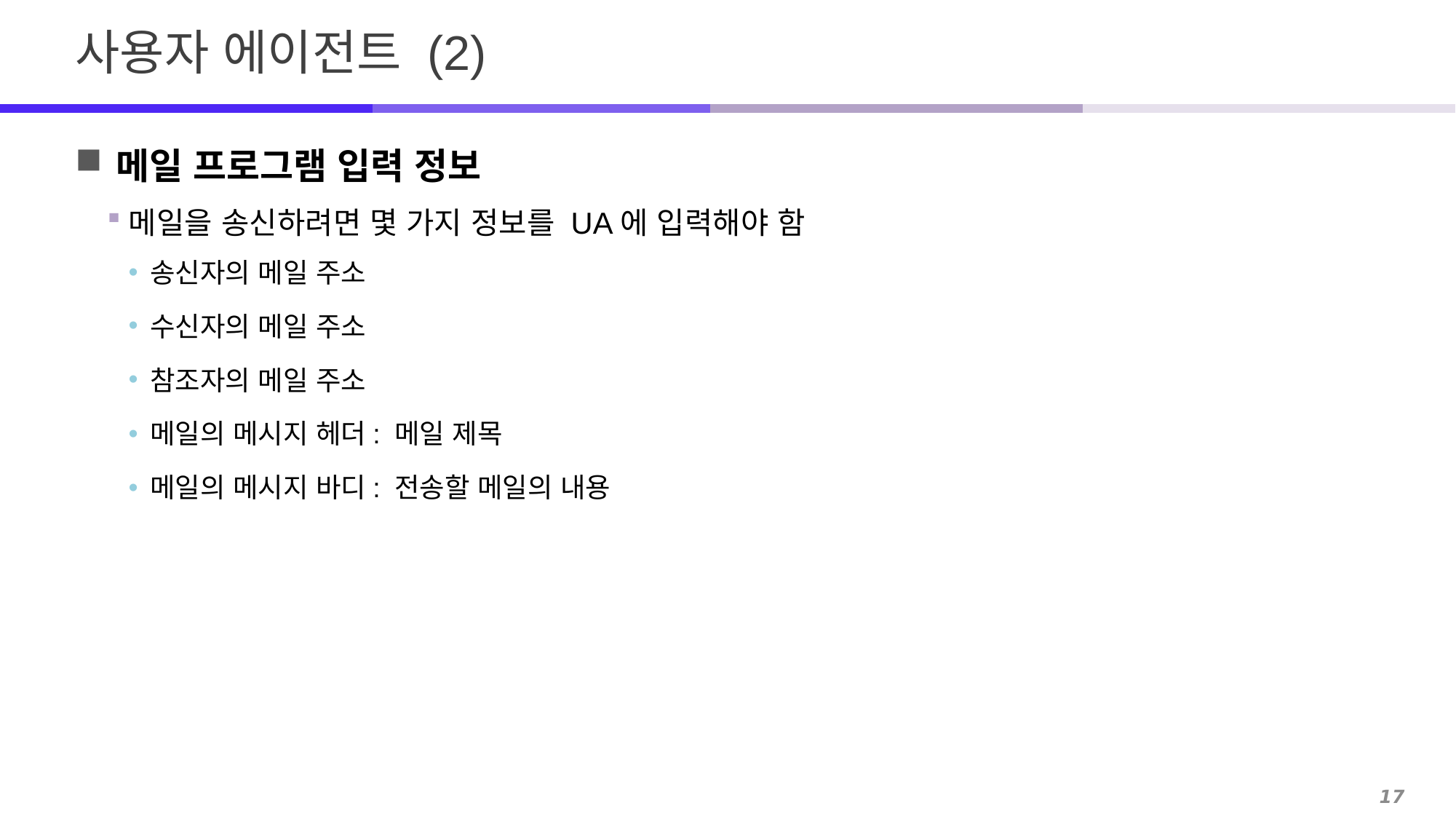

# 사용자 에이전트 (2)
메일 프로그램 입력 정보
메일을 송신하려면 몇 가지 정보를 UA에 입력해야 함
송신자의 메일 주소
수신자의 메일 주소
참조자의 메일 주소
메일의 메시지 헤더: 메일 제목
메일의 메시지 바디: 전송할 메일의 내용